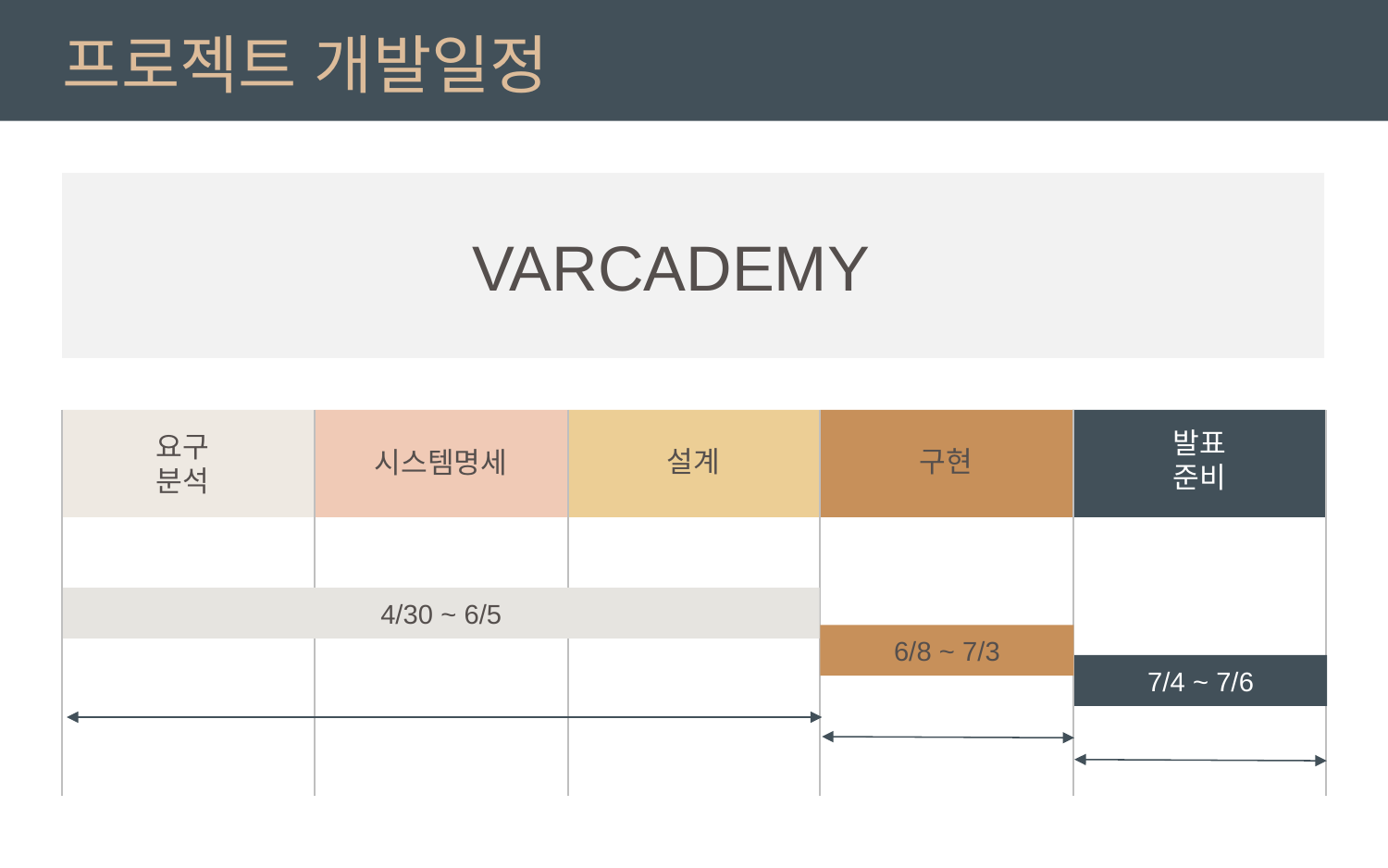

프로젝트 개발일정

VARCADEMY

발표준비
요구분석
설계
구현
시스템명세
4/30 ~ 6/5
6/8 ~ 7/3
7/4 ~ 7/6